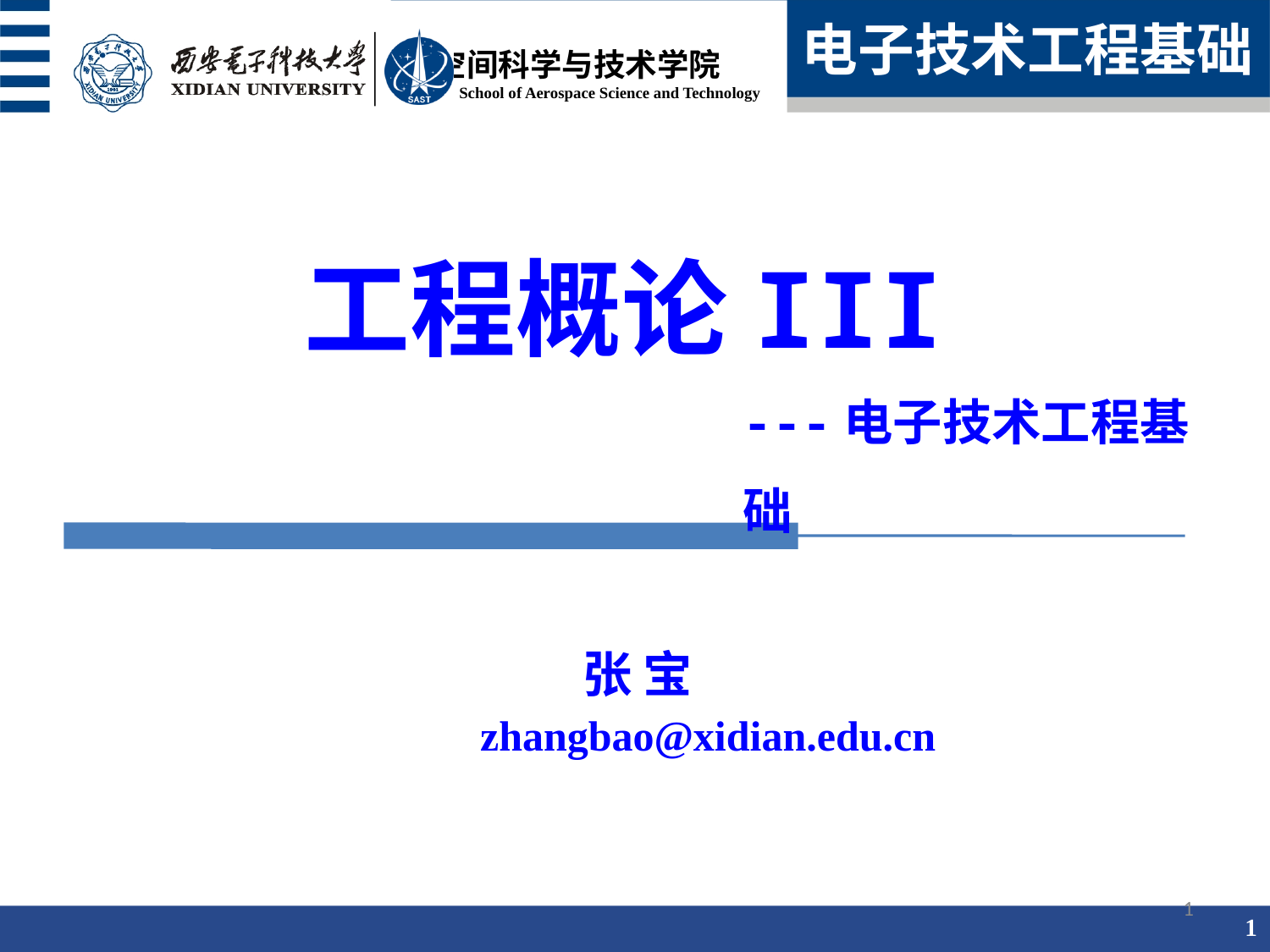

电子技术工程基础
# 工程概论III
---电子技术工程基础
张 宝
zhangbao@xidian.edu.cn
1